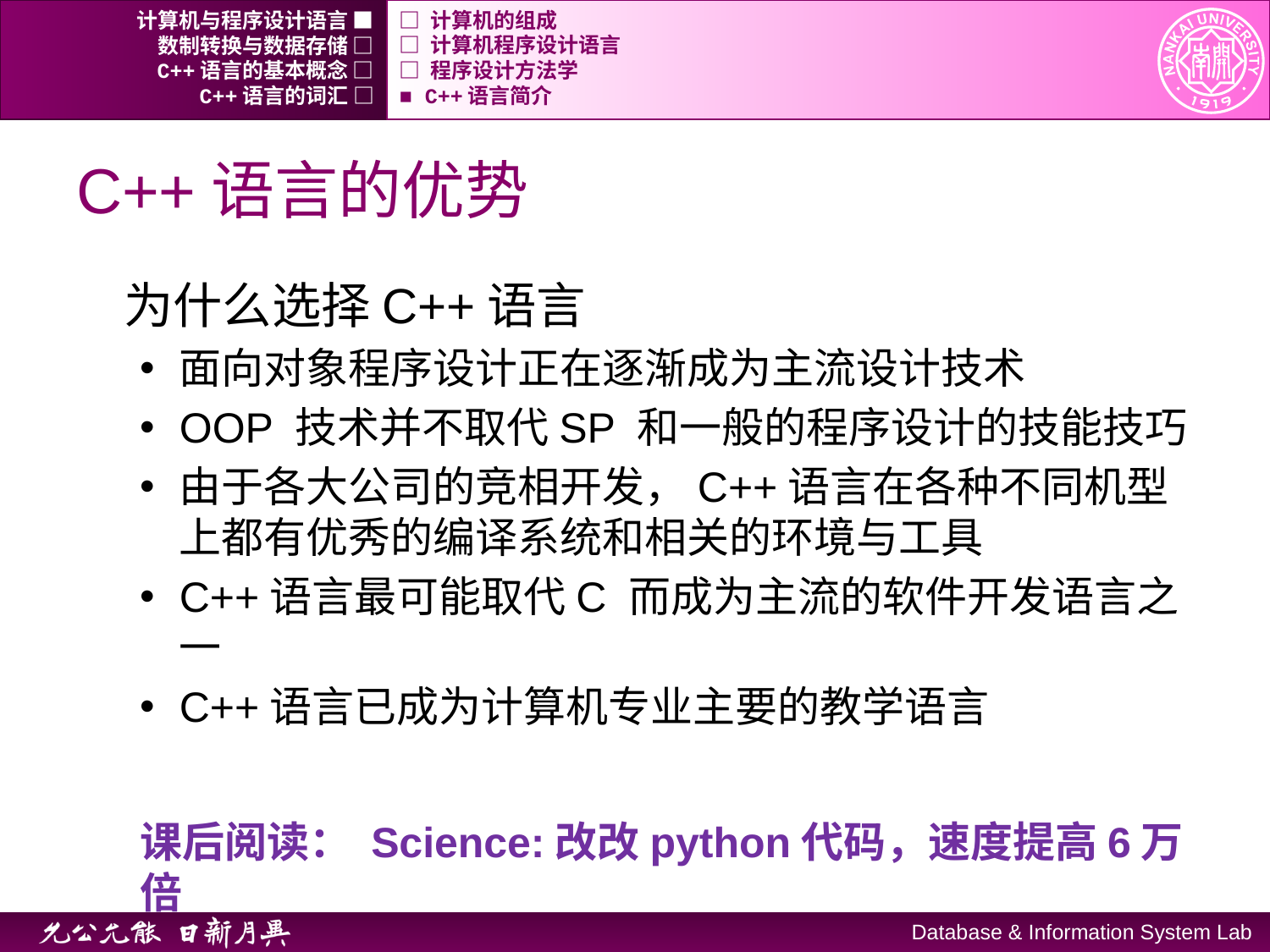

计算机与程序设计语言 ■
□ 计算机的组成
数制转换与数据存储 □
□ 计算机程序设计语言
C++语言的基本概念 □
□ 程序设计方法学
C++语言的词汇 □
■ C++语言简介
# C++语言的优势
为什么选择C++语言
面向对象程序设计正在逐渐成为主流设计技术
OOP 技术并不取代SP 和一般的程序设计的技能技巧
由于各大公司的竞相开发，C++语言在各种不同机型上都有优秀的编译系统和相关的环境与工具
C++语言最可能取代C 而成为主流的软件开发语言之一
C++语言已成为计算机专业主要的教学语言

课后阅读： Science:改改python代码，速度提高6万倍